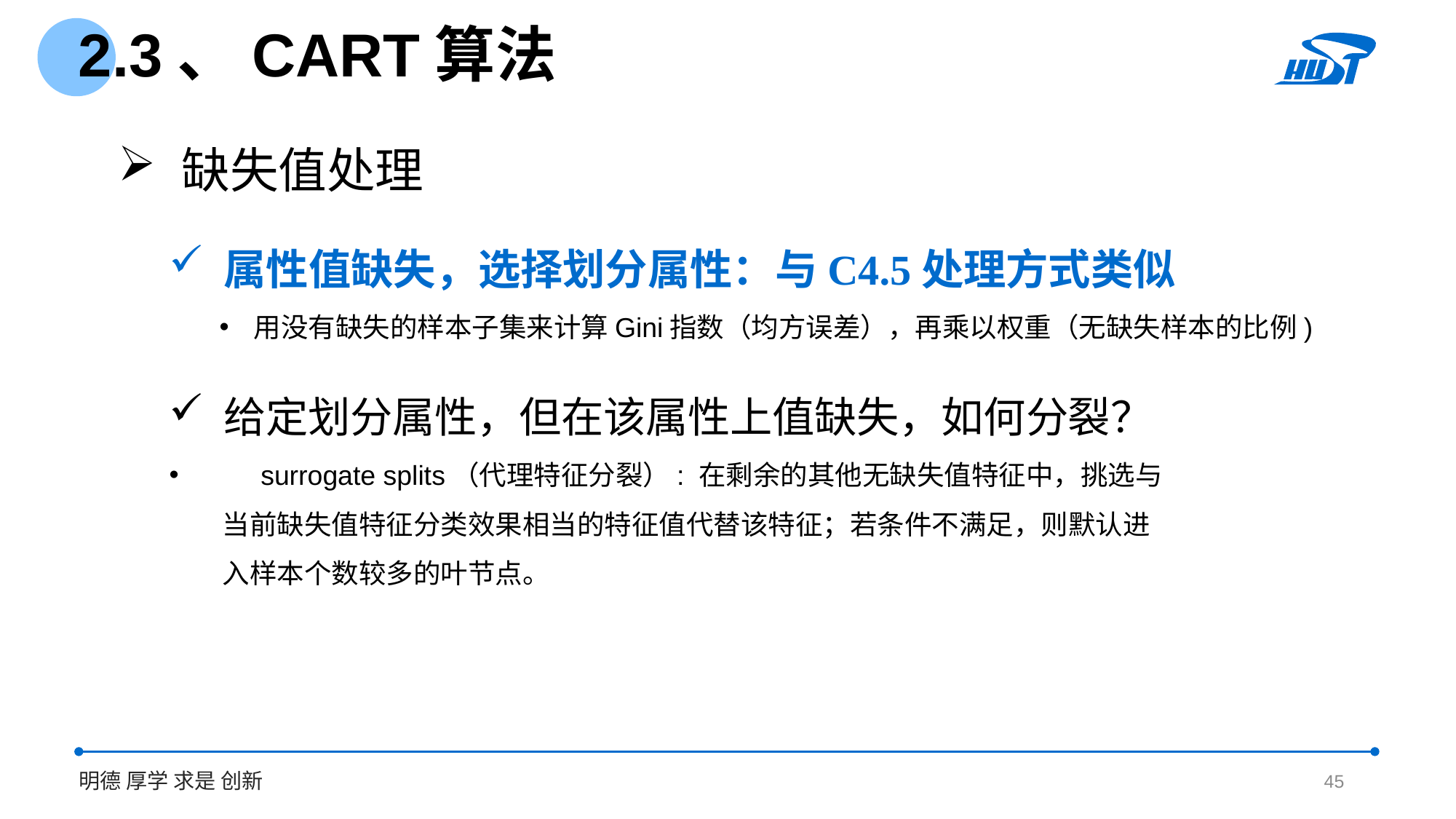

2.3、CART算法
 缺失值处理
属性值缺失，选择划分属性：与C4.5处理方式类似
用没有缺失的样本子集来计算Gini指数（均方误差），再乘以权重（无缺失样本的比例)
给定划分属性，但在该属性上值缺失，如何分裂？
     surrogate splits（代理特征分裂）: 在剩余的其他无缺失值特征中，挑选与当前缺失值特征分类效果相当的特征值代替该特征；若条件不满足，则默认进入样本个数较多的叶节点。
45